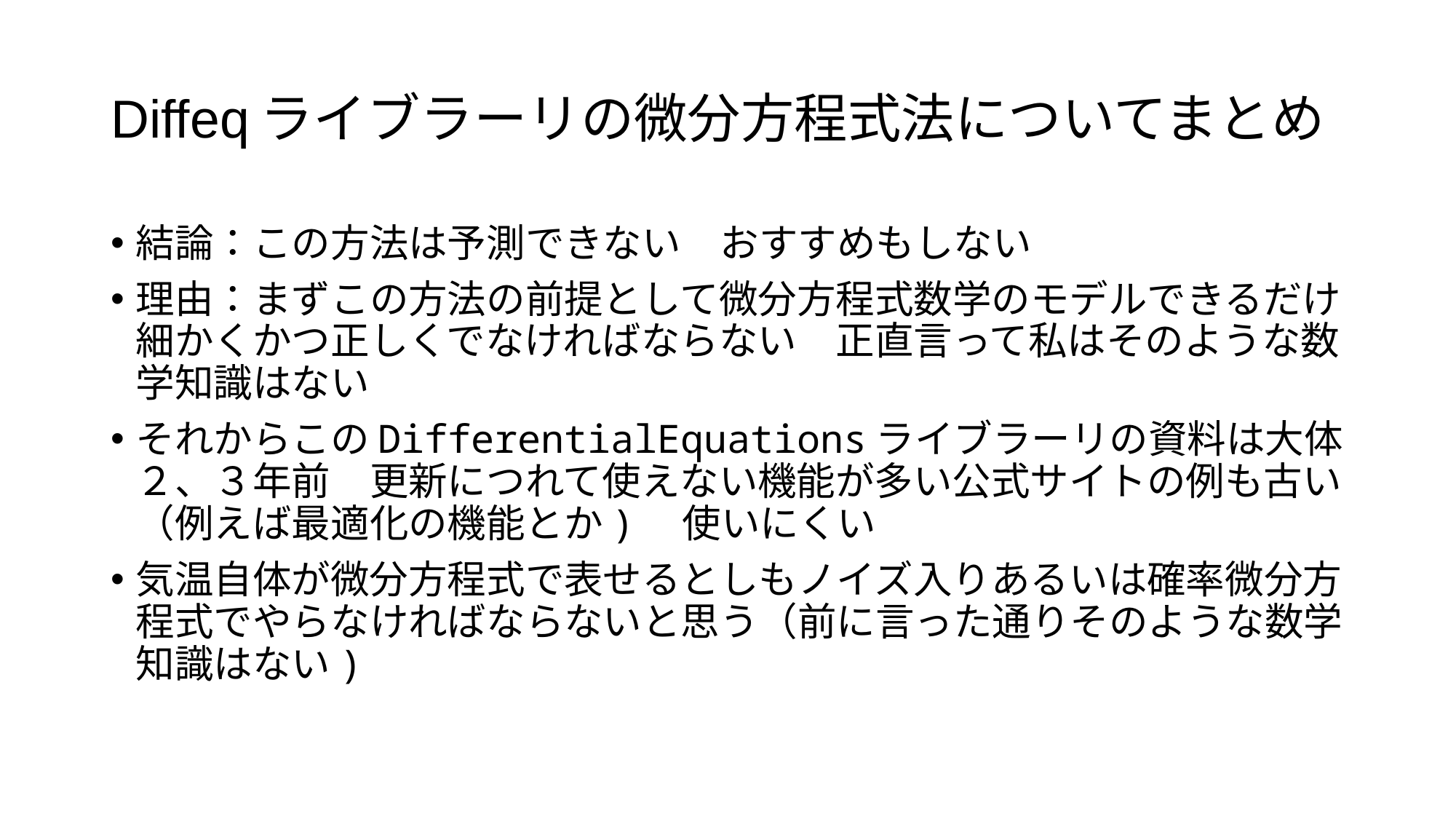

# Diffeqライブラーリの微分方程式法についてまとめ
結論：この方法は予測できない　おすすめもしない
理由：まずこの方法の前提として微分方程式数学のモデルできるだけ細かくかつ正しくでなければならない　正直言って私はそのような数学知識はない
それからこのDifferentialEquationsライブラーリの資料は大体２、３年前　更新につれて使えない機能が多い公式サイトの例も古い（例えば最適化の機能とか)　使いにくい
気温自体が微分方程式で表せるとしもノイズ入りあるいは確率微分方程式でやらなければならないと思う（前に言った通りそのような数学知識はない)